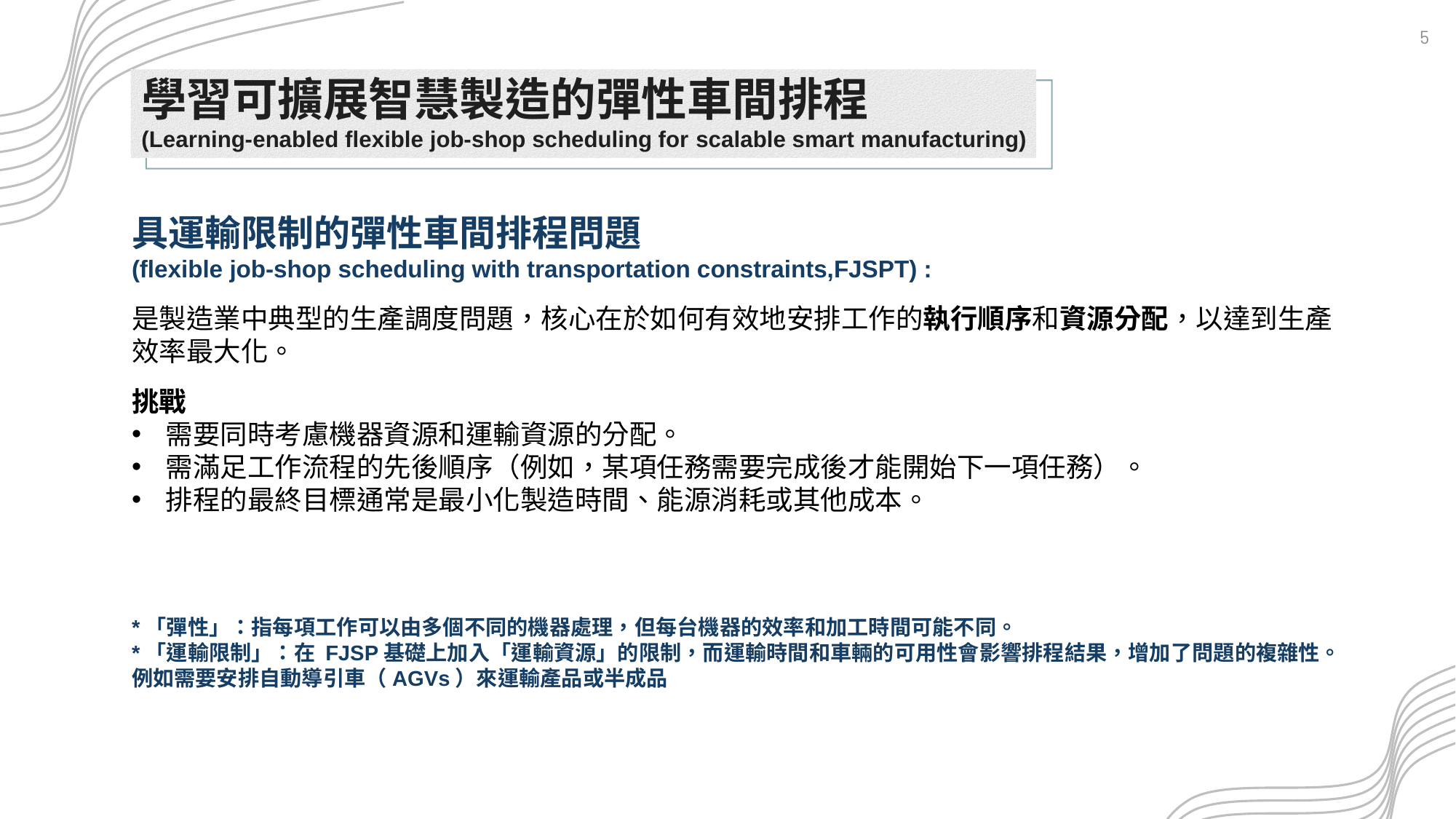

5
學習可擴展智慧製造的彈性車間排程
(Learning-enabled flexible job-shop scheduling for scalable smart manufacturing)

具運輸限制的彈性車間排程問題
(flexible job-shop scheduling with transportation constraints,FJSPT) :

是製造業中典型的生產調度問題，核心在於如何有效地安排工作的執行順序和資源分配，以達到生產效率最大化。

挑戰
需要同時考慮機器資源和運輸資源的分配。
需滿足工作流程的先後順序（例如，某項任務需要完成後才能開始下一項任務）。
排程的最終目標通常是最小化製造時間、能源消耗或其他成本。

*「彈性」：指每項工作可以由多個不同的機器處理，但每台機器的效率和加工時間可能不同。
*「運輸限制」：在 FJSP基礎上加入「運輸資源」的限制，而運輸時間和車輛的可用性會影響排程結果，增加了問題的複雜性。例如需要安排自動導引車（AGVs）來運輸產品或半成品